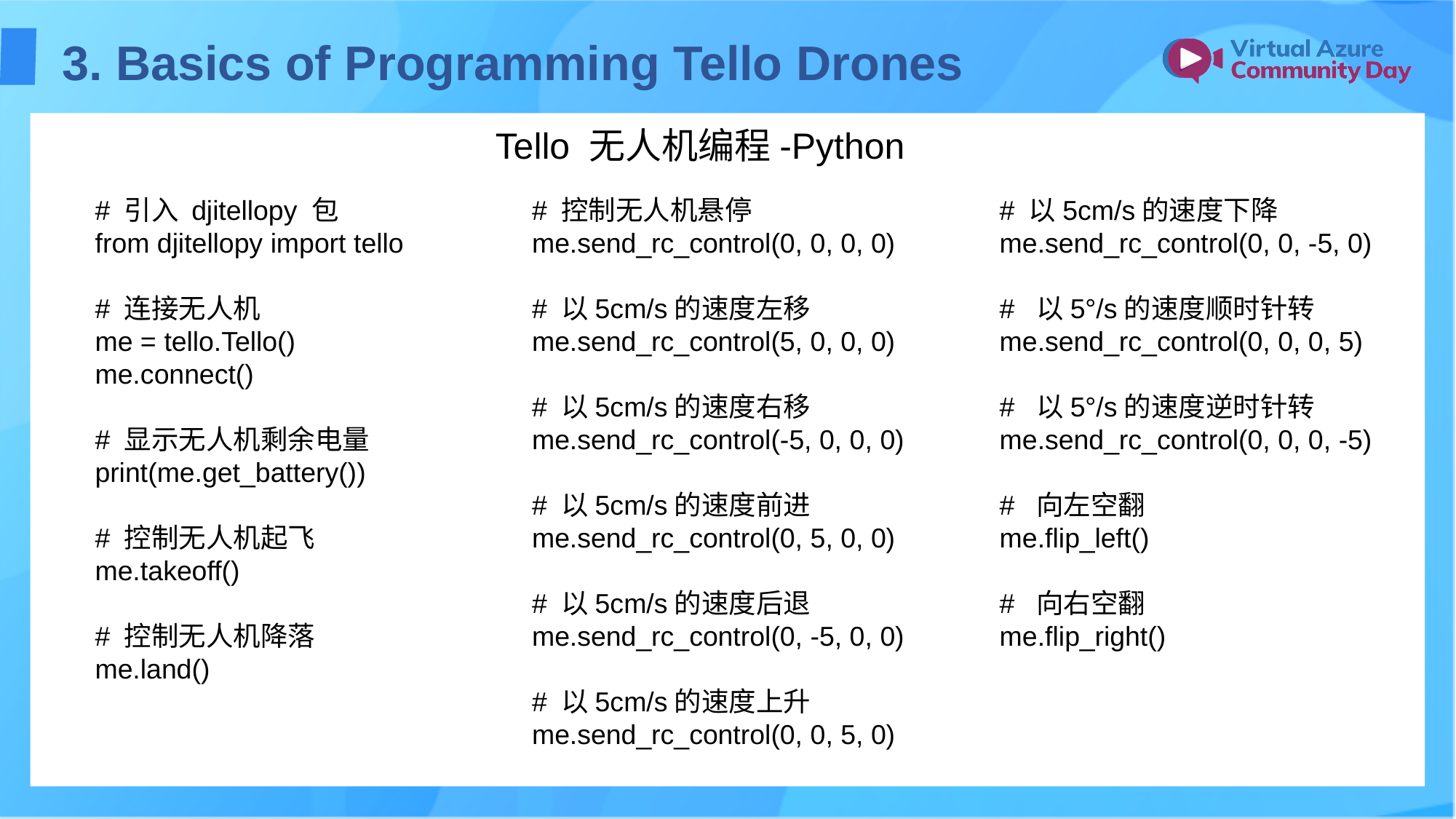

# 3. Basics of Programming Tello Drones
Tello 无人机编程-Python
# 引入 djitellopy 包
from djitellopy import tello

# 连接无人机
me = tello.Tello()
me.connect()

# 显示无人机剩余电量
print(me.get_battery())

# 控制无人机起飞
me.takeoff()

# 控制无人机降落
me.land()

# 控制无人机悬停
me.send_rc_control(0, 0, 0, 0)

# 以5cm/s的速度左移
me.send_rc_control(5, 0, 0, 0)

# 以5cm/s的速度右移
me.send_rc_control(-5, 0, 0, 0)

# 以5cm/s的速度前进
me.send_rc_control(0, 5, 0, 0)

# 以5cm/s的速度后退
me.send_rc_control(0, -5, 0, 0)

# 以5cm/s的速度上升me.send_rc_control(0, 0, 5, 0)
# 以5cm/s的速度下降me.send_rc_control(0, 0, -5, 0)

#  以5°/s的速度顺时针转
me.send_rc_control(0, 0, 0, 5)

#  以5°/s的速度逆时针转
me.send_rc_control(0, 0, 0, -5)

#  向左空翻
me.flip_left()

#  向右空翻
me.flip_right()